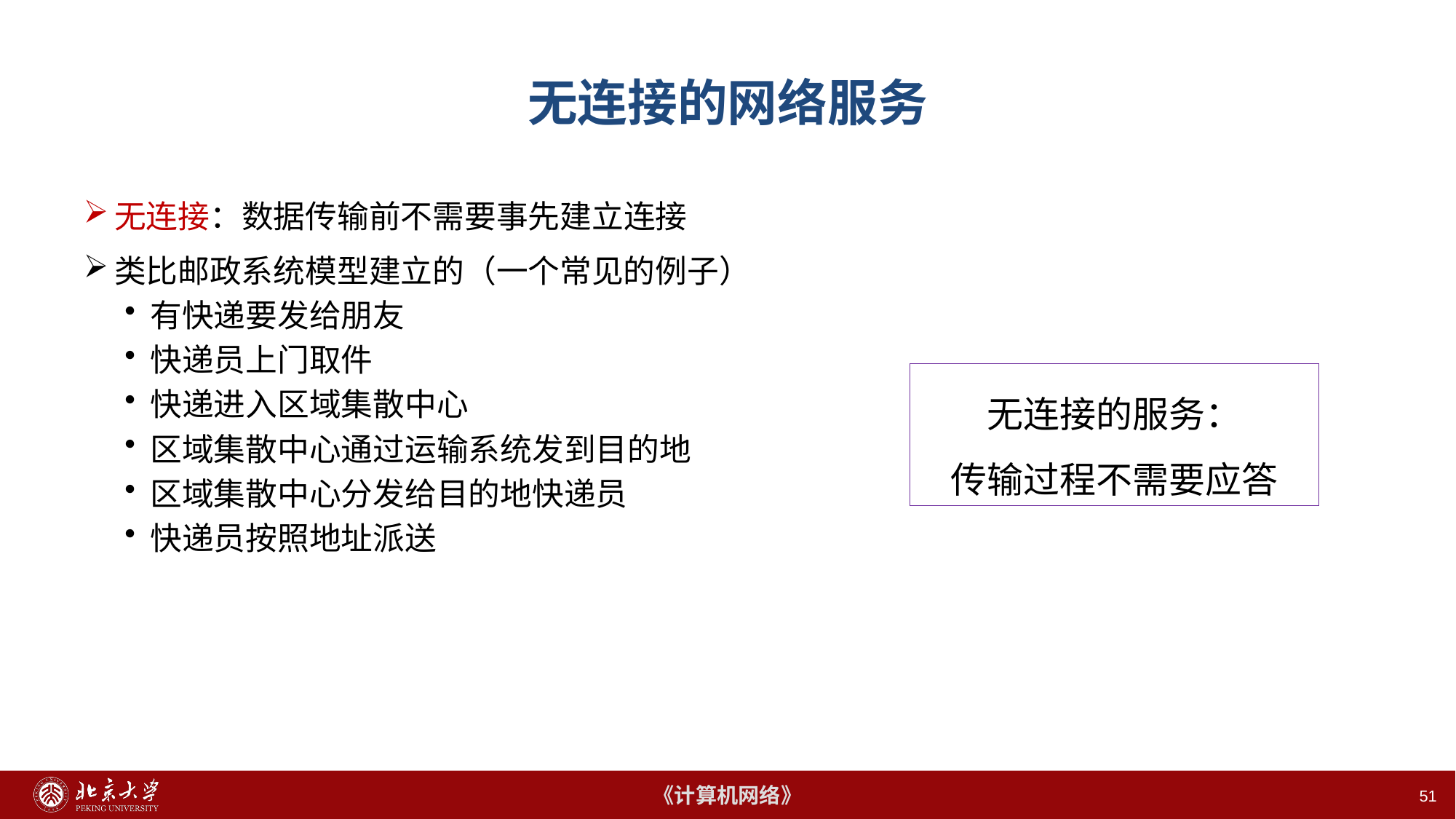

51
# 无连接的网络服务
无连接：数据传输前不需要事先建立连接
类比邮政系统模型建立的（一个常见的例子）
有快递要发给朋友
快递员上门取件
快递进入区域集散中心
区域集散中心通过运输系统发到目的地
区域集散中心分发给目的地快递员
快递员按照地址派送

无连接的服务：
传输过程不需要应答